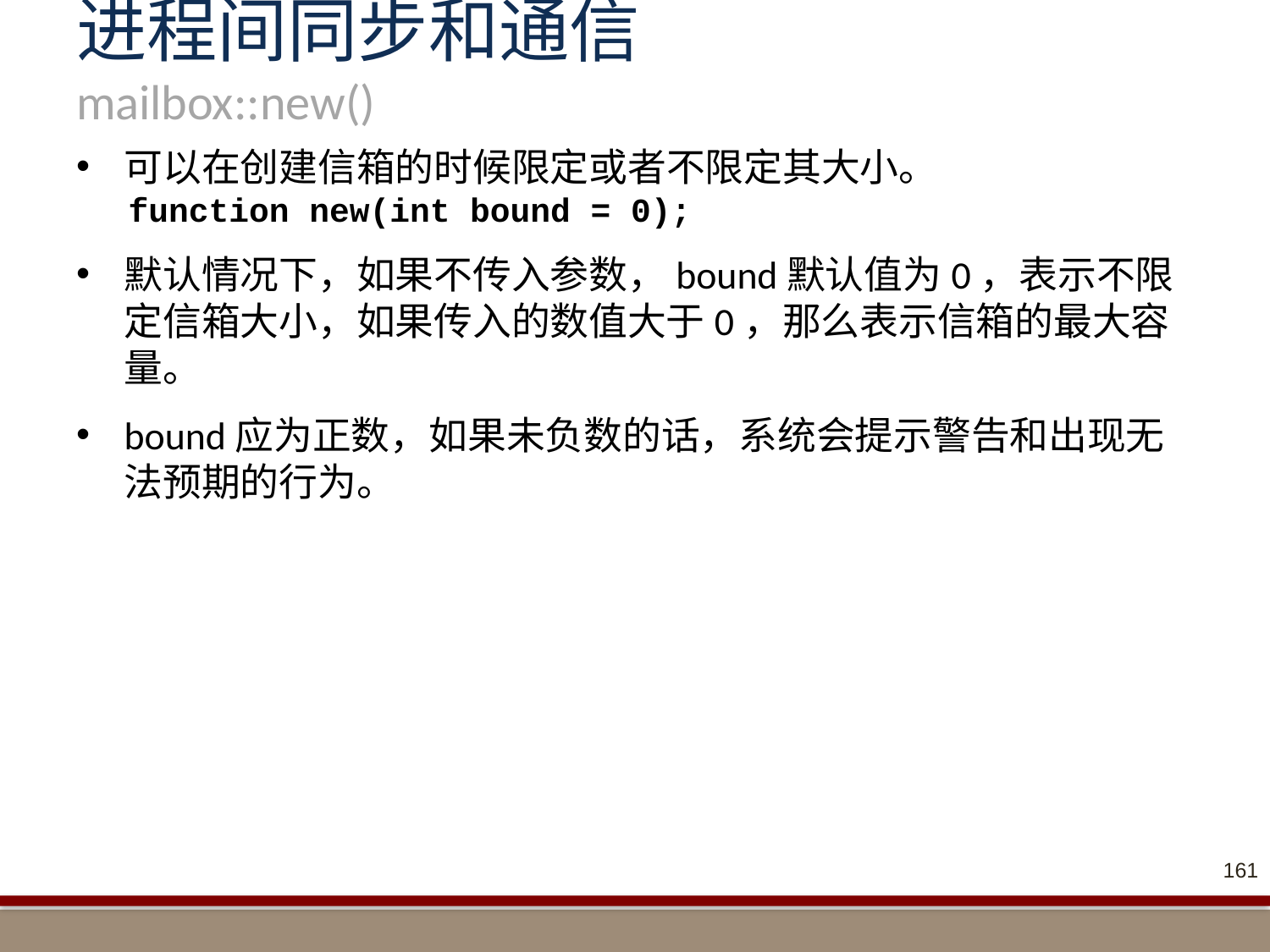

# 进程间同步和通信 mailbox::new()
可以在创建信箱的时候限定或者不限定其大小。
function new(int bound = 0);
默认情况下，如果不传入参数，bound默认值为0，表示不限定信箱大小，如果传入的数值大于0，那么表示信箱的最大容量。
bound应为正数，如果未负数的话，系统会提示警告和出现无法预期的行为。
161